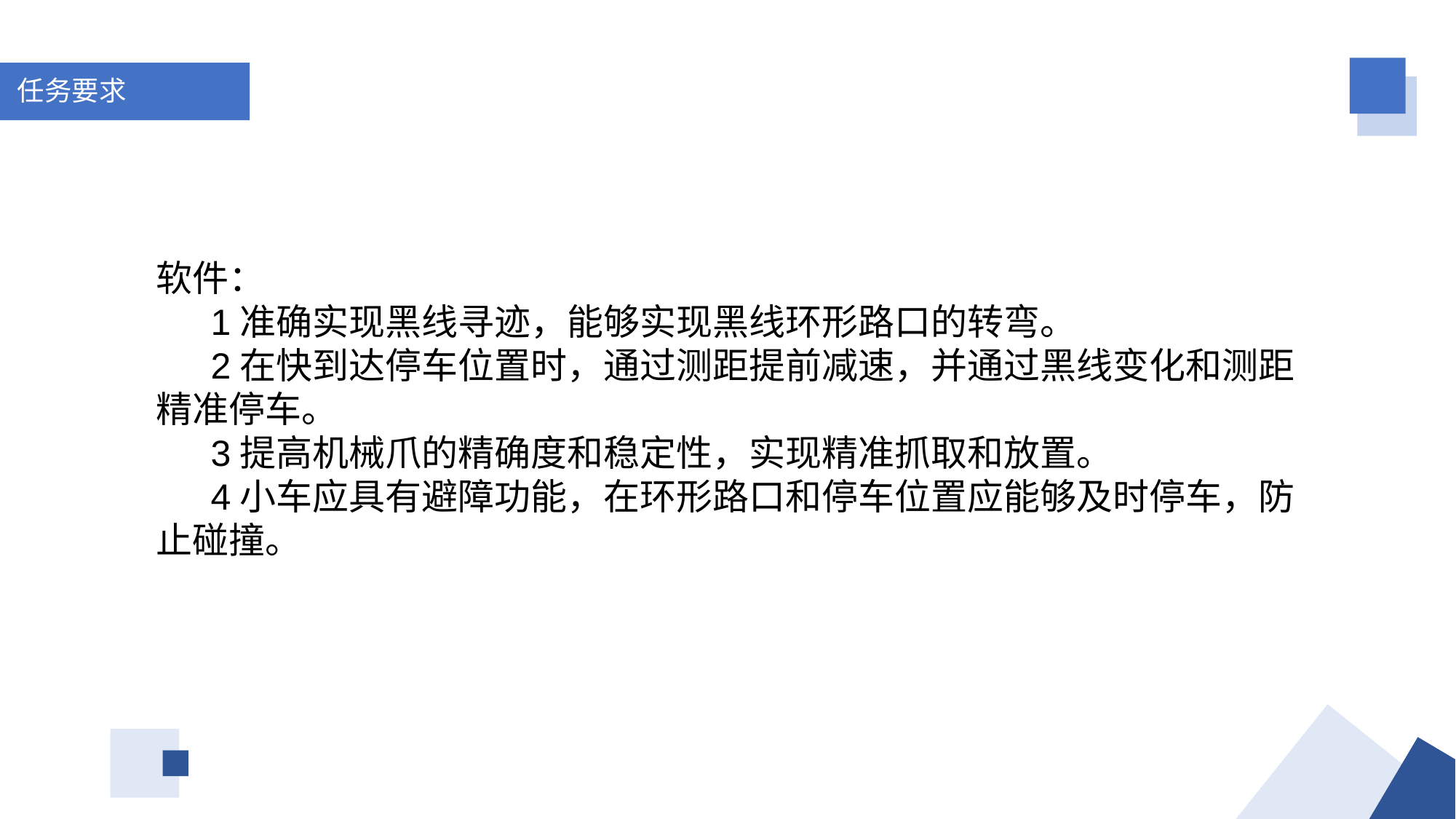

任务要求

软件：
1准确实现黑线寻迹，能够实现黑线环形路口的转弯。
2在快到达停车位置时，通过测距提前减速，并通过黑线变化和测距精准停车。
3提高机械爪的精确度和稳定性，实现精准抓取和放置。
4小车应具有避障功能，在环形路口和停车位置应能够及时停车，防止碰撞。